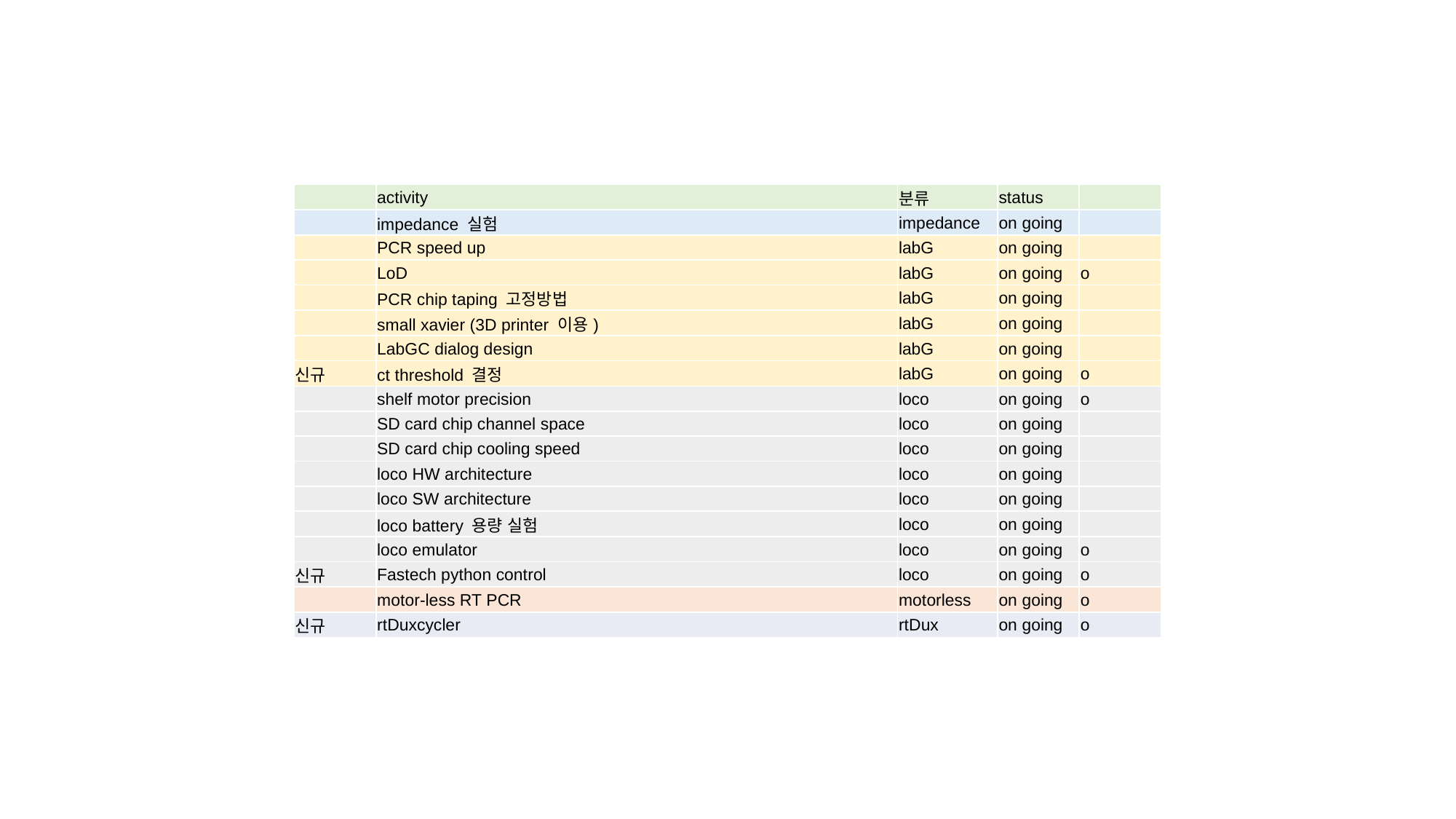

|  | activity | 분류 | status |  |
| --- | --- | --- | --- | --- |
|  | impedance 실험 | impedance | on going |  |
|  | PCR speed up | labG | on going |  |
|  | LoD | labG | on going | o |
|  | PCR chip taping 고정방법 | labG | on going |  |
|  | small xavier (3D printer 이용) | labG | on going |  |
|  | LabGC dialog design | labG | on going |  |
| 신규 | ct threshold 결정 | labG | on going | o |
|  | shelf motor precision | loco | on going | o |
|  | SD card chip channel space | loco | on going |  |
|  | SD card chip cooling speed | loco | on going |  |
|  | loco HW architecture | loco | on going |  |
|  | loco SW architecture | loco | on going |  |
|  | loco battery 용량 실험 | loco | on going |  |
|  | loco emulator | loco | on going | o |
| 신규 | Fastech python control | loco | on going | o |
|  | motor-less RT PCR | motorless | on going | o |
| 신규 | rtDuxcycler | rtDux | on going | o |